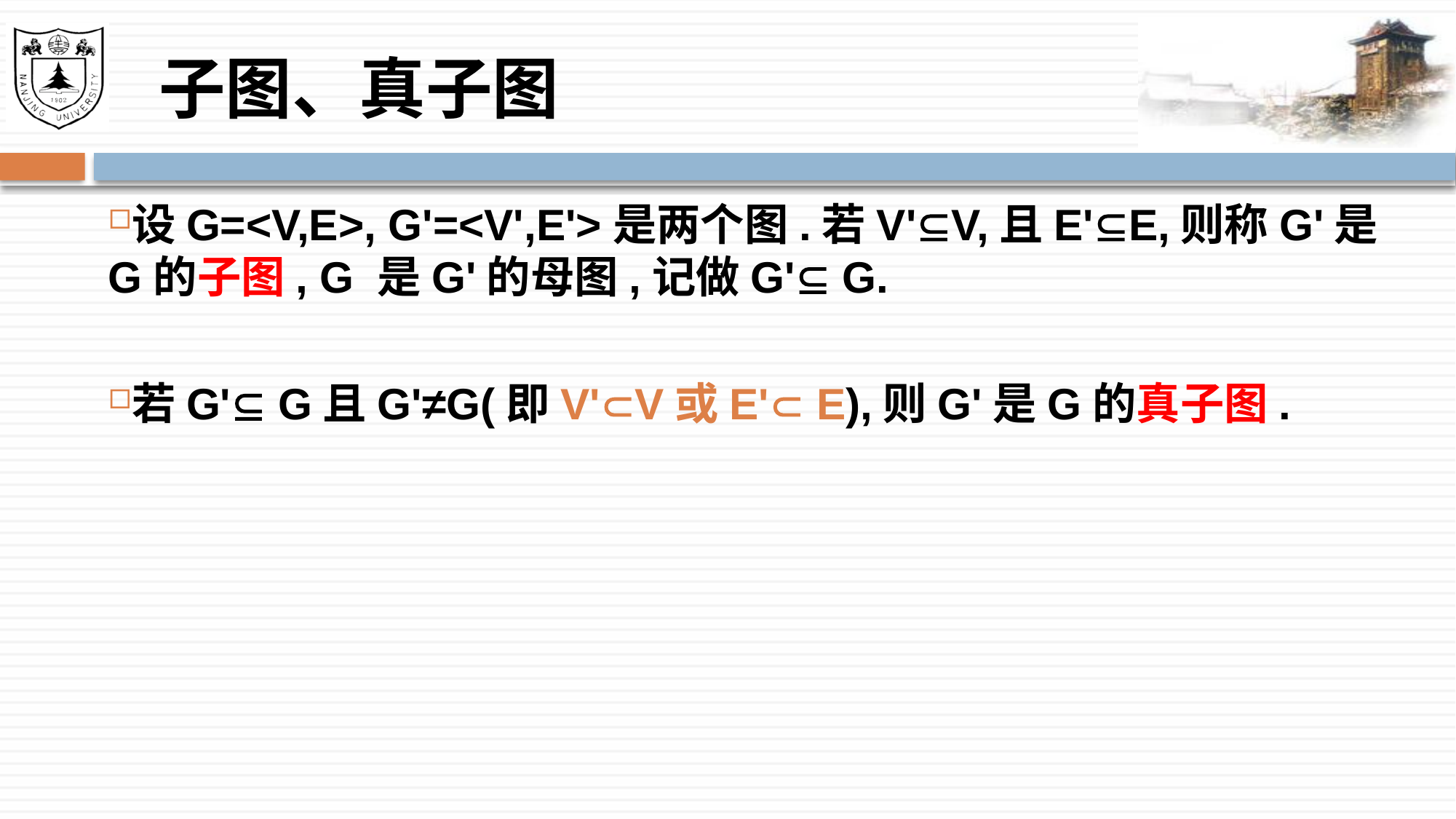

# 子图、真子图
设G=<V,E>, G'=<V',E'>是两个图.若V'⊆V,且E'⊆E,则称G'是G的子图, G 是G'的母图,记做G'⊆ G.

若G'⊆ G且G'≠G(即V'⊂V或E'⊂ E),则G'是G的真子图.